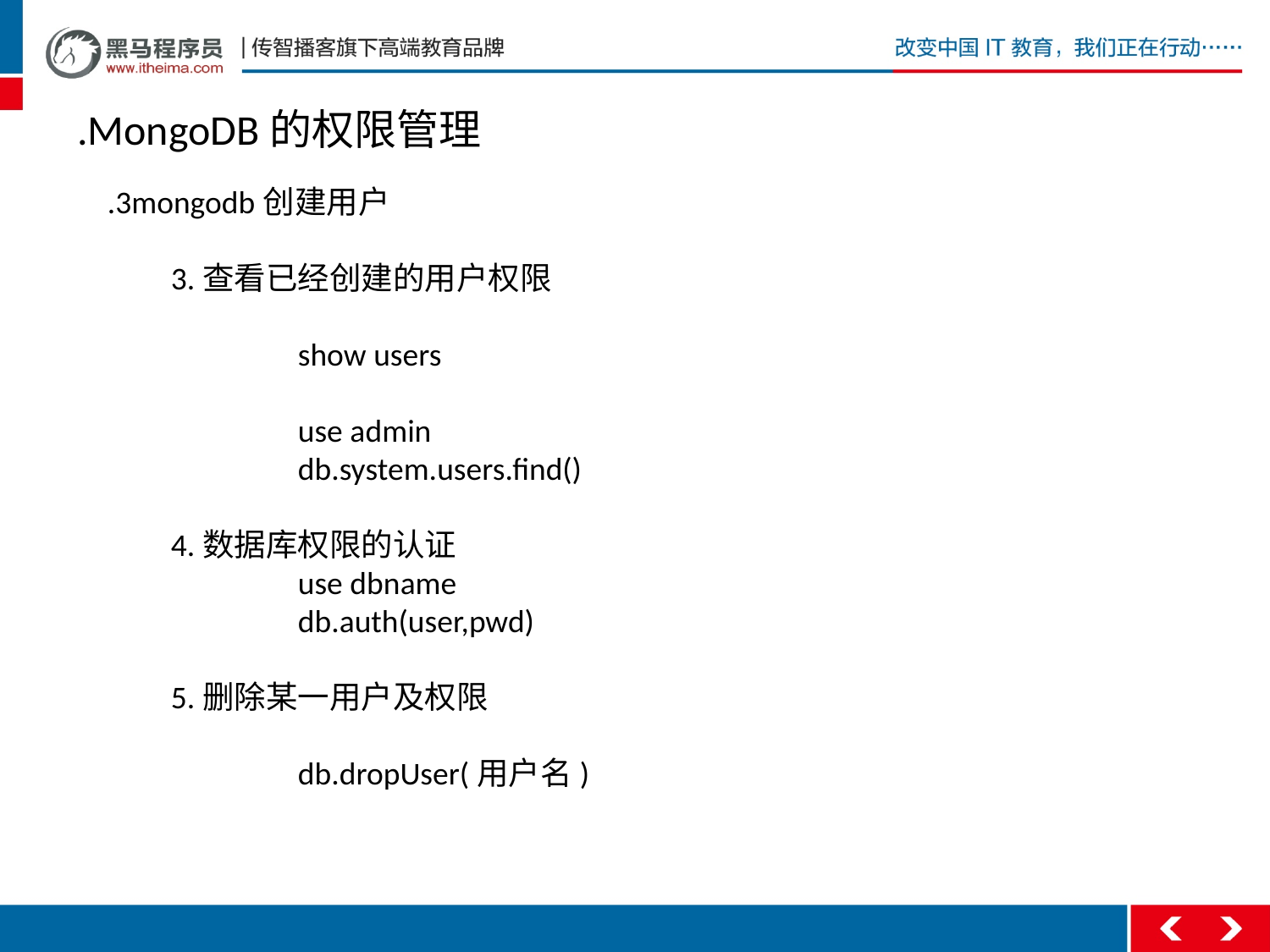

.MongoDB的权限管理
.3mongodb创建用户

3.查看已经创建的用户权限

	show users

	use admin
	db.system.users.find()

4.数据库权限的认证
	use dbname
	db.auth(user,pwd)

5.删除某一用户及权限

	db.dropUser(用户名)